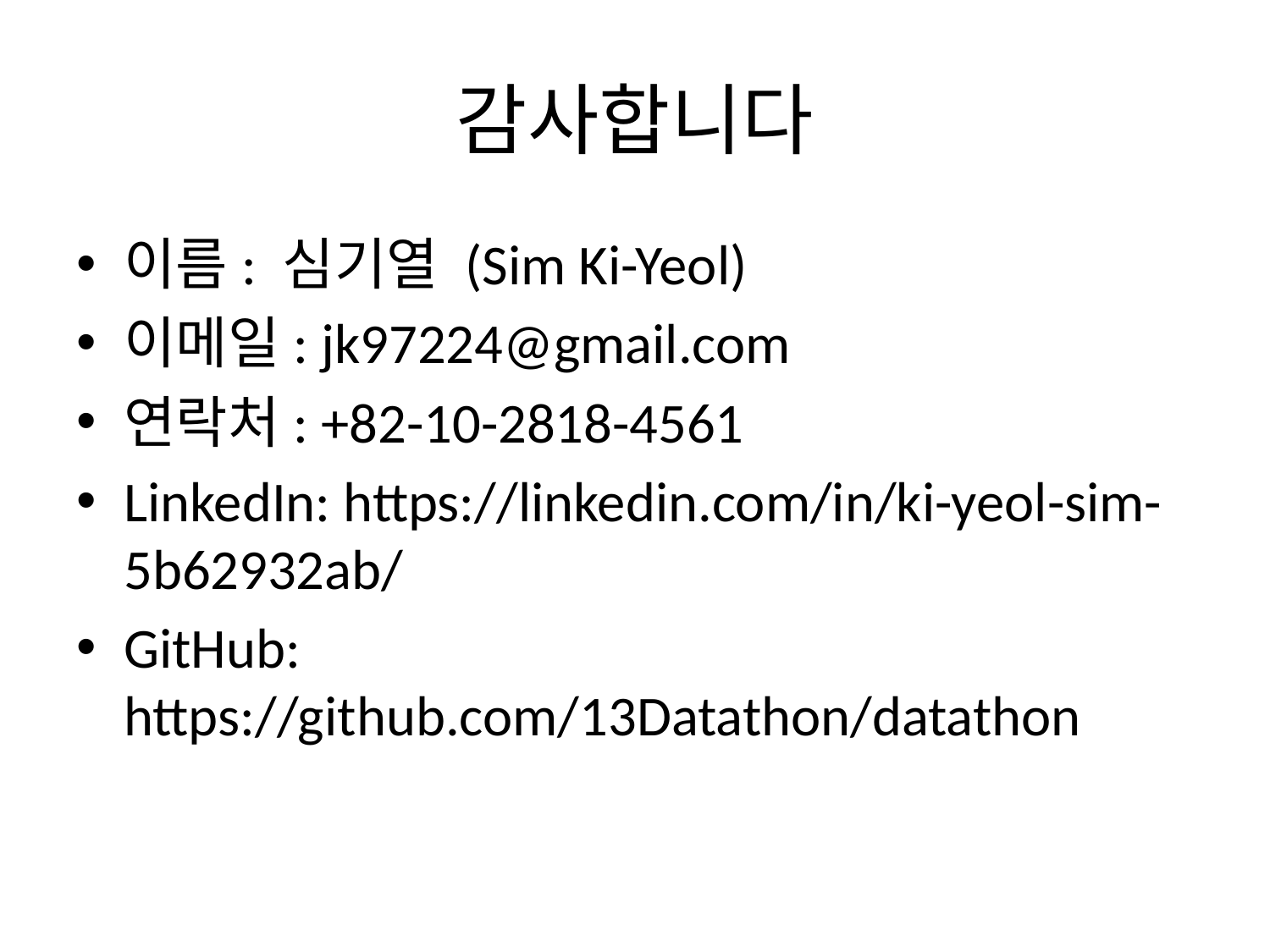

# 감사합니다
이름: 심기열 (Sim Ki-Yeol)
이메일: jk97224@gmail.com
연락처: +82-10-2818-4561
LinkedIn: https://linkedin.com/in/ki-yeol-sim-5b62932ab/
GitHub: https://github.com/13Datathon/datathon